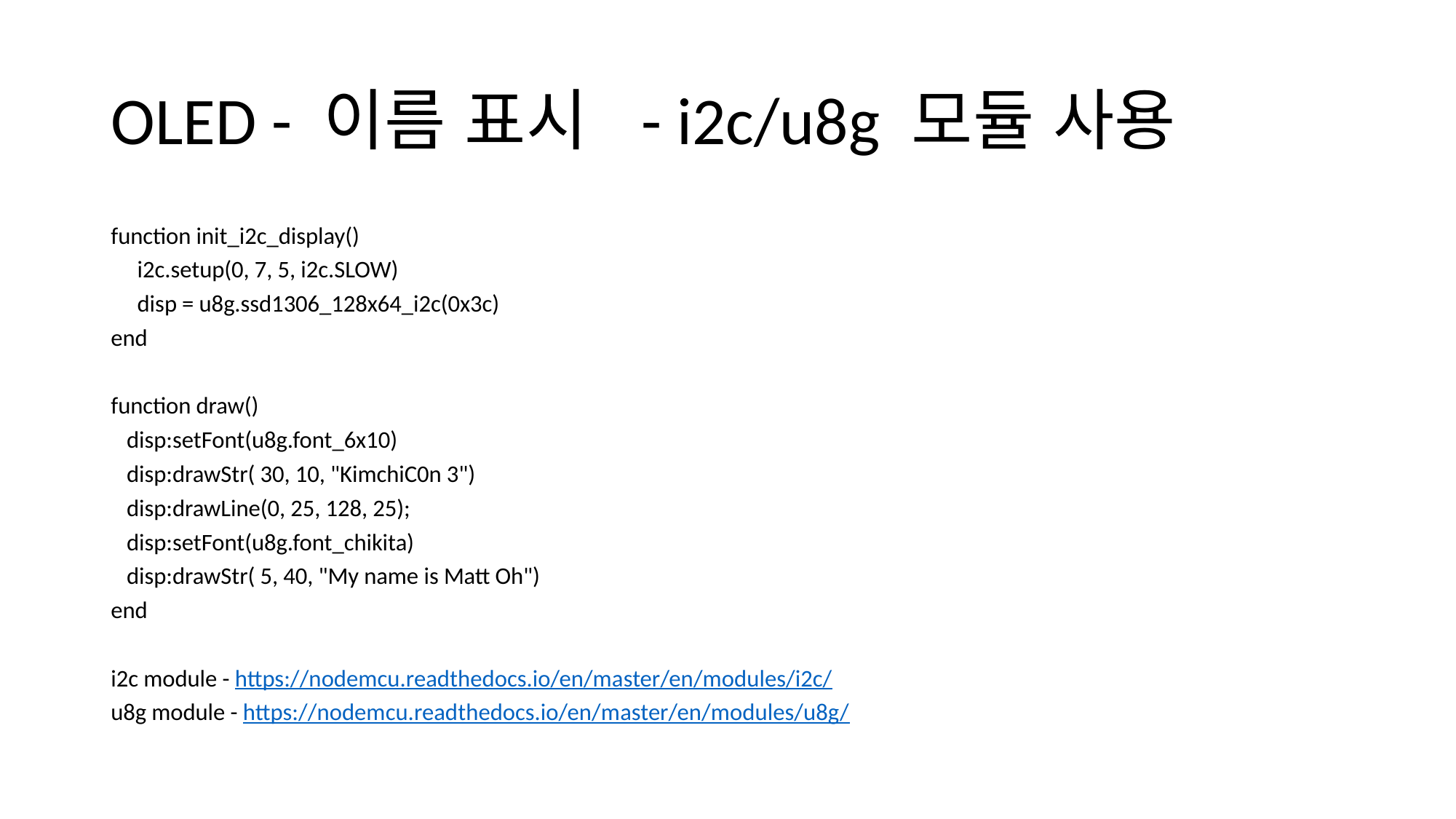

# OLED - 이름 표시  - i2c/u8g 모듈 사용
function init_i2c_display()
     i2c.setup(0, 7, 5, i2c.SLOW)
     disp = u8g.ssd1306_128x64_i2c(0x3c)
end

function draw()
   disp:setFont(u8g.font_6x10)
   disp:drawStr( 30, 10, "KimchiC0n 3")
   disp:drawLine(0, 25, 128, 25);
   disp:setFont(u8g.font_chikita)
   disp:drawStr( 5, 40, "My name is Matt Oh")
end

i2c module - https://nodemcu.readthedocs.io/en/master/en/modules/i2c/
u8g module - https://nodemcu.readthedocs.io/en/master/en/modules/u8g/